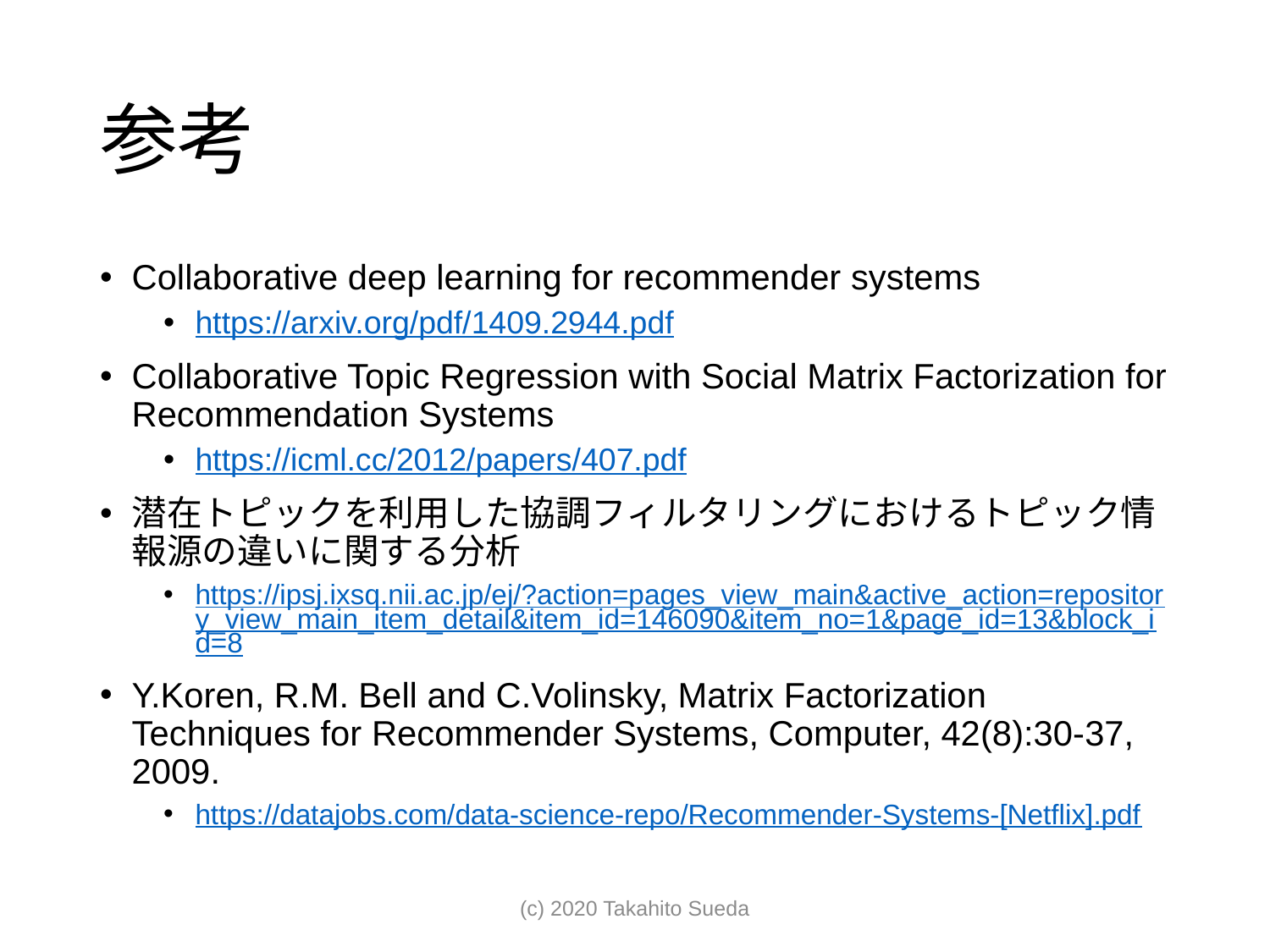

# 参考
Collaborative deep learning for recommender systems
https://arxiv.org/pdf/1409.2944.pdf
Collaborative Topic Regression with Social Matrix Factorization for Recommendation Systems
https://icml.cc/2012/papers/407.pdf
潜在トピックを利用した協調フィルタリングにおけるトピック情報源の違いに関する分析
https://ipsj.ixsq.nii.ac.jp/ej/?action=pages_view_main&active_action=repository_view_main_item_detail&item_id=146090&item_no=1&page_id=13&block_id=8
Y.Koren, R.M. Bell and C.Volinsky, Matrix Factorization Techniques for Recommender Systems, Computer, 42(8):30-37, 2009.
https://datajobs.com/data-science-repo/Recommender-Systems-[Netflix].pdf
(c) 2020 Takahito Sueda